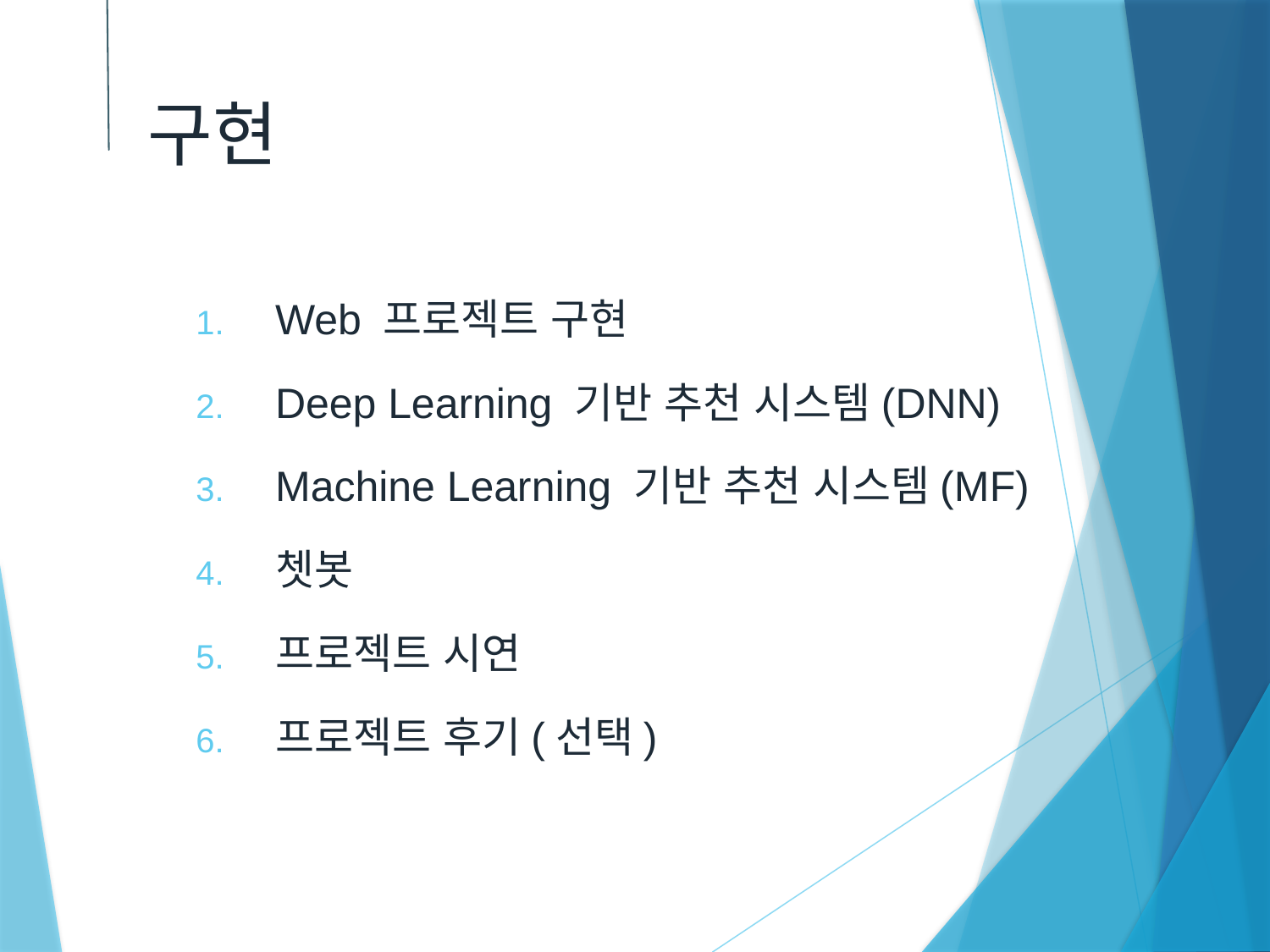

구현

Web 프로젝트 구현
Deep Learning 기반 추천 시스템(DNN)
Machine Learning 기반 추천 시스템(MF)
쳇봇
프로젝트 시연
프로젝트 후기(선택)